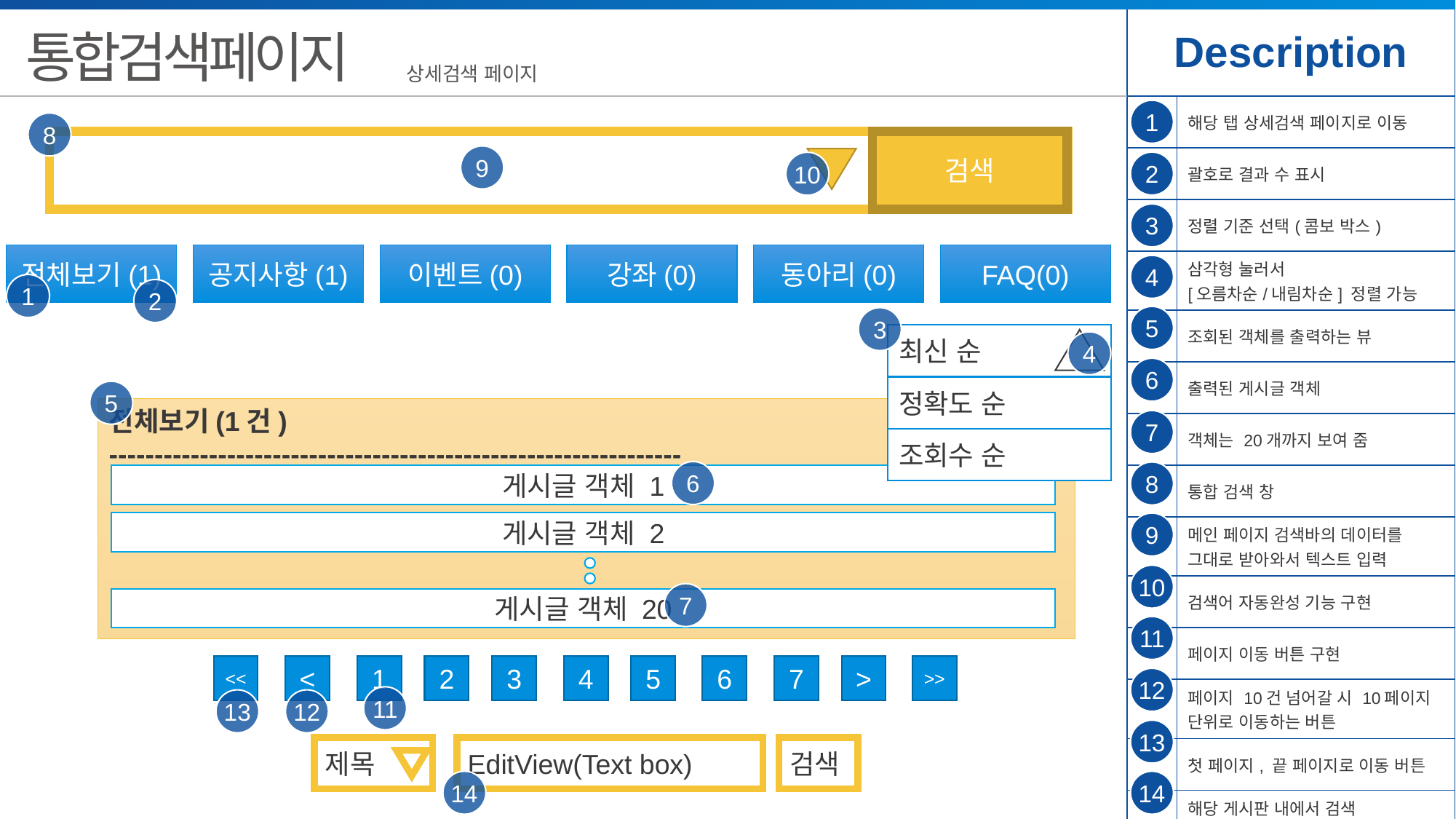

| Description |  |
| --- | --- |
|  | 해당 탭 상세검색 페이지로 이동 |
|  | 괄호로 결과 수 표시 |
|  | 정렬 기준 선택(콤보 박스) |
|  | 삼각형 눌러서 [오름차순/내림차순] 정렬 가능 |
|  | 조회된 객체를 출력하는 뷰 |
|  | 출력된 게시글 객체 |
|  | 객체는 20개까지 보여 줌 |
|  | 통합 검색 창 |
|  | 메인 페이지 검색바의 데이터를 그대로 받아와서 텍스트 입력 |
|  | 검색어 자동완성 기능 구현 |
|  | 페이지 이동 버튼 구현 |
|  | 페이지 10건 넘어갈 시 10페이지 단위로 이동하는 버튼 |
|  | 첫 페이지, 끝 페이지로 이동 버튼 |
|  | 해당 게시판 내에서 검색 제목, 작성자, 내용 검색필터 |
통합검색페이지
상세검색 페이지
1
8

검색
9

2
10
3
전체보기(1)
공지사항(1)
이벤트(0)
강좌(0)
동아리(0)
FAQ(0)
4
1
2
5
3
최신 순

4
6
정확도 순
5
전체보기(1건)
---------------------------------------------------------------

7
조회수 순
6
8
게시글 객체 1
게시글 객체 2
9

10

7
게시글 객체 20

11
<<
<
1
2
3
4
5
6
7
>
>>
12
11
13
12
13
제목
EditView(Text box)
검색

14
14